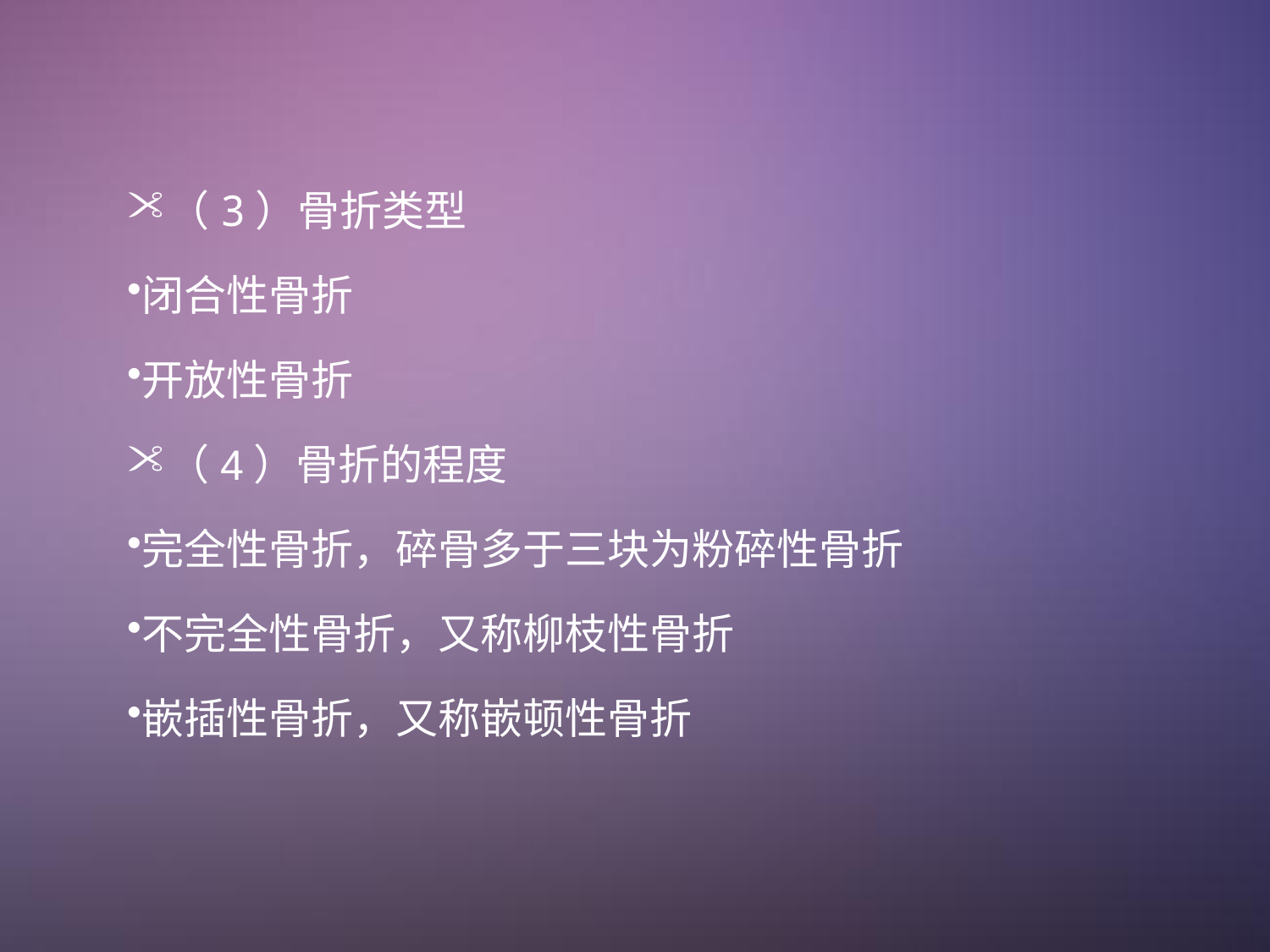

（3）骨折类型
闭合性骨折
开放性骨折
（4）骨折的程度
完全性骨折，碎骨多于三块为粉碎性骨折
不完全性骨折，又称柳枝性骨折
嵌插性骨折，又称嵌顿性骨折